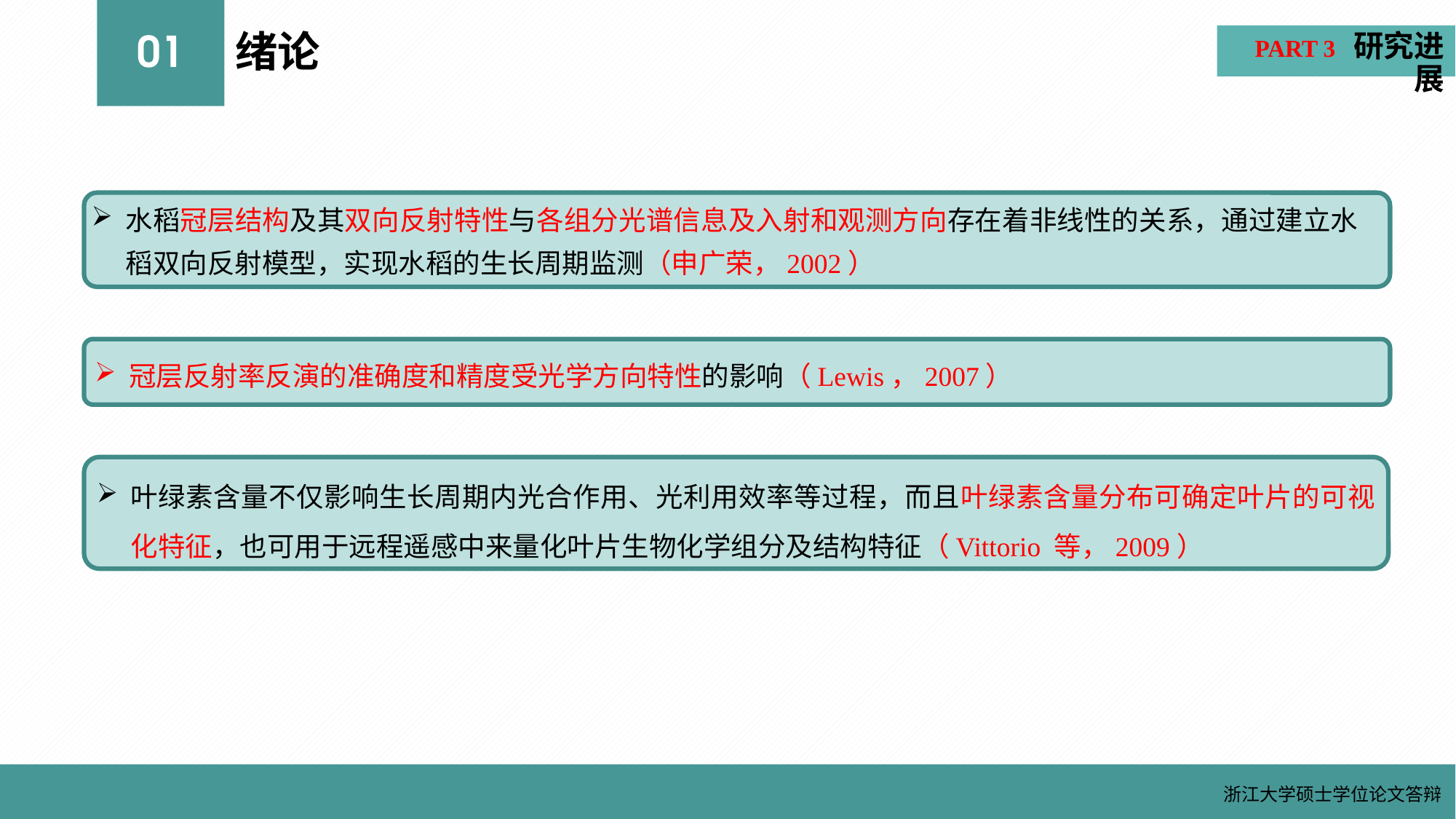

PART 3  研究进展
01
绪论
水稻冠层结构及其双向反射特性与各组分光谱信息及入射和观测方向存在着非线性的关系，通过建立水稻双向反射模型，实现水稻的生长周期监测（申广荣，2002）

冠层反射率反演的准确度和精度受光学方向特性的影响（Lewis，2007）
叶绿素含量不仅影响生长周期内光合作用、光利用效率等过程，而且叶绿素含量分布可确定叶片的可视化特征，也可用于远程遥感中来量化叶片生物化学组分及结构特征（Vittorio 等，2009）